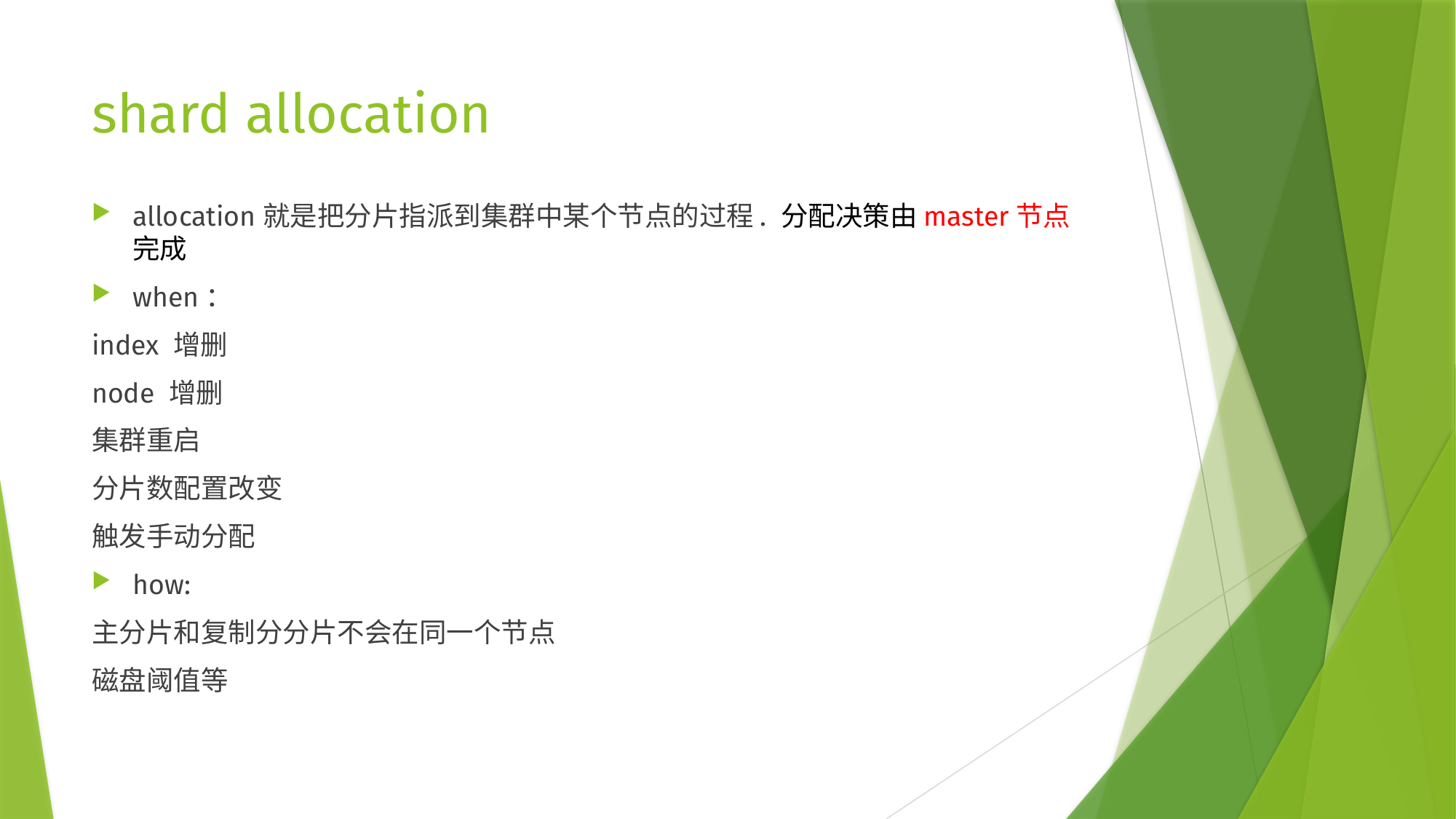

# shard allocation
allocation就是把分片指派到集群中某个节点的过程. 分配决策由master节点完成
when：
index 增删
node 增删
集群重启
分片数配置改变
触发手动分配
how:
主分片和复制分分片不会在同一个节点
磁盘阈值等